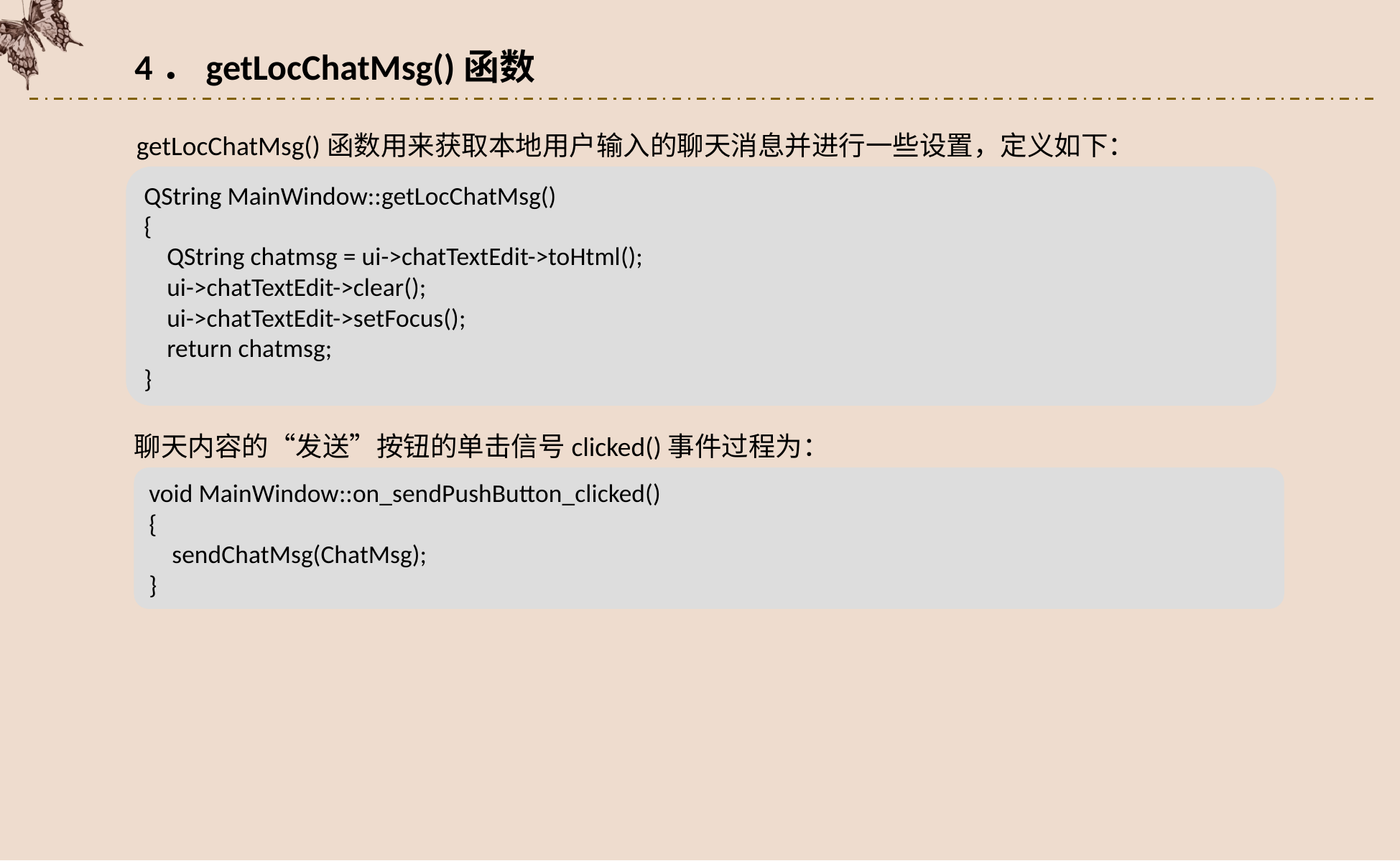

4．getLocChatMsg()函数
getLocChatMsg()函数用来获取本地用户输入的聊天消息并进行一些设置，定义如下：
QString MainWindow::getLocChatMsg()
{
    QString chatmsg = ui->chatTextEdit->toHtml();
    ui->chatTextEdit->clear();
    ui->chatTextEdit->setFocus();
    return chatmsg;
}
聊天内容的“发送”按钮的单击信号clicked()事件过程为：
void MainWindow::on_sendPushButton_clicked()
{
    sendChatMsg(ChatMsg);
}